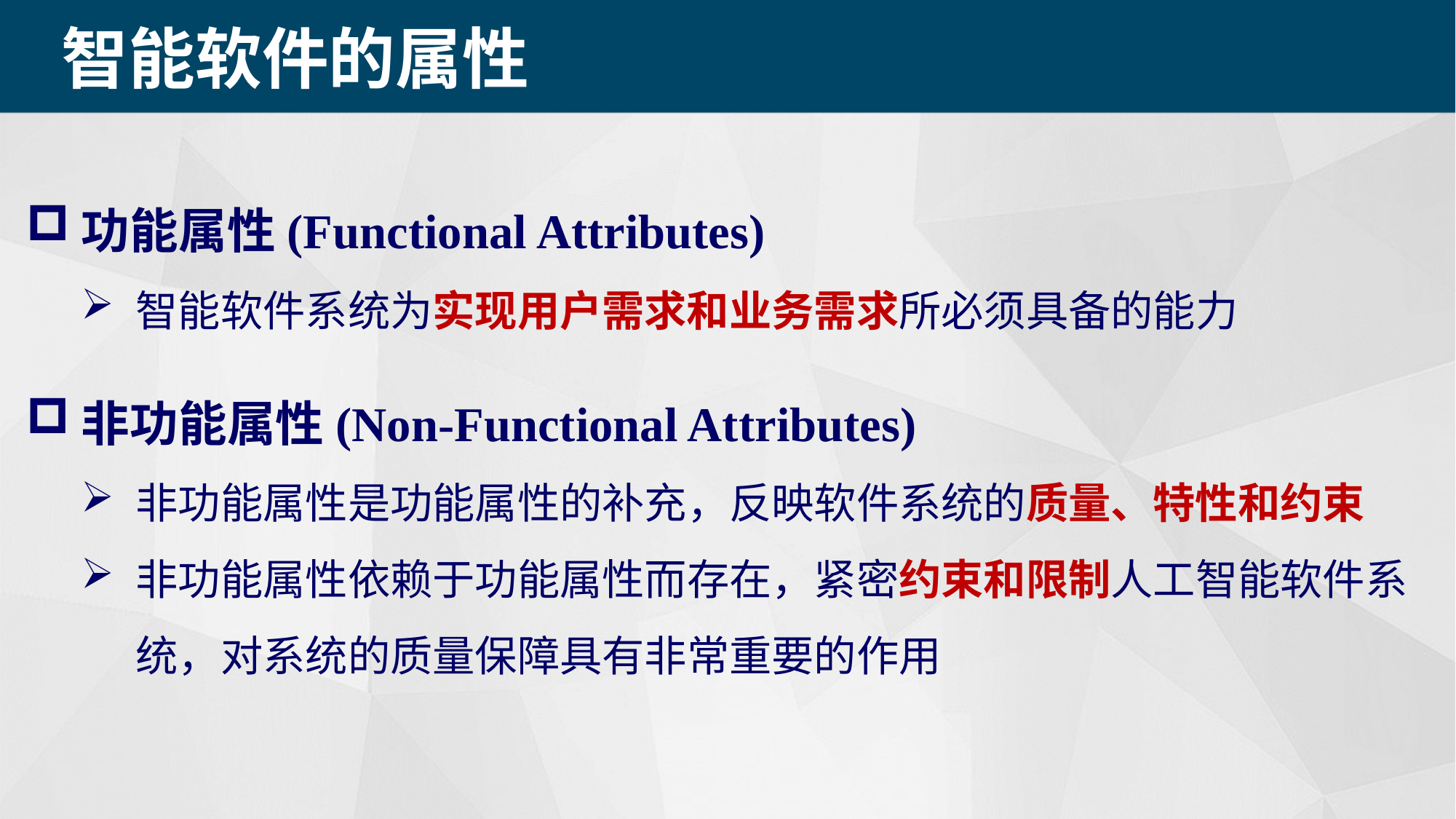

智能软件的属性
功能属性(Functional Attributes)
智能软件系统为实现用户需求和业务需求所必须具备的能力
非功能属性(Non-Functional Attributes)
非功能属性是功能属性的补充，反映软件系统的质量、特性和约束
非功能属性依赖于功能属性而存在，紧密约束和限制人工智能软件系统，对系统的质量保障具有非常重要的作用